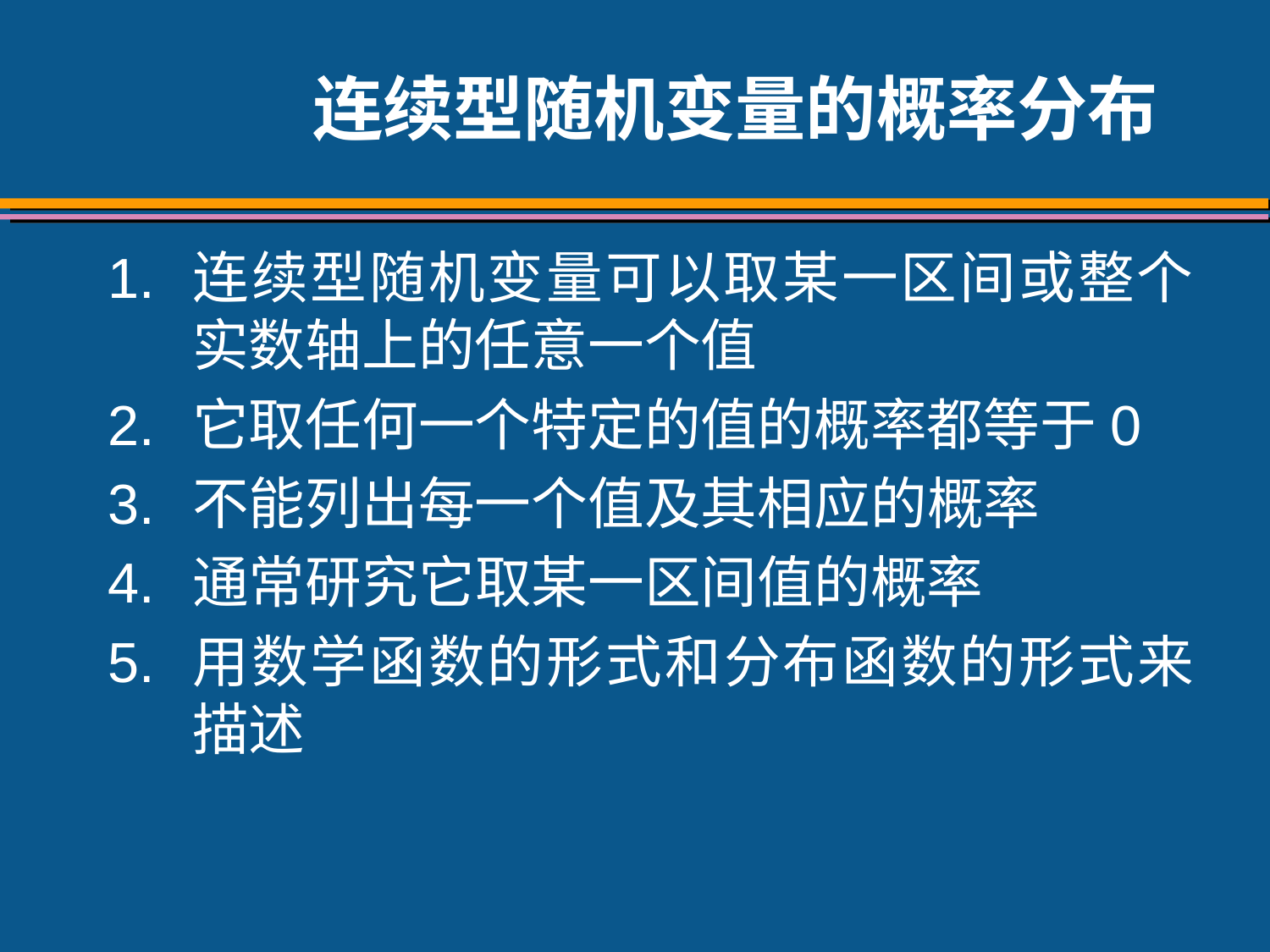

# 连续型随机变量的概率分布
连续型随机变量可以取某一区间或整个实数轴上的任意一个值
它取任何一个特定的值的概率都等于0
不能列出每一个值及其相应的概率
通常研究它取某一区间值的概率
用数学函数的形式和分布函数的形式来描述